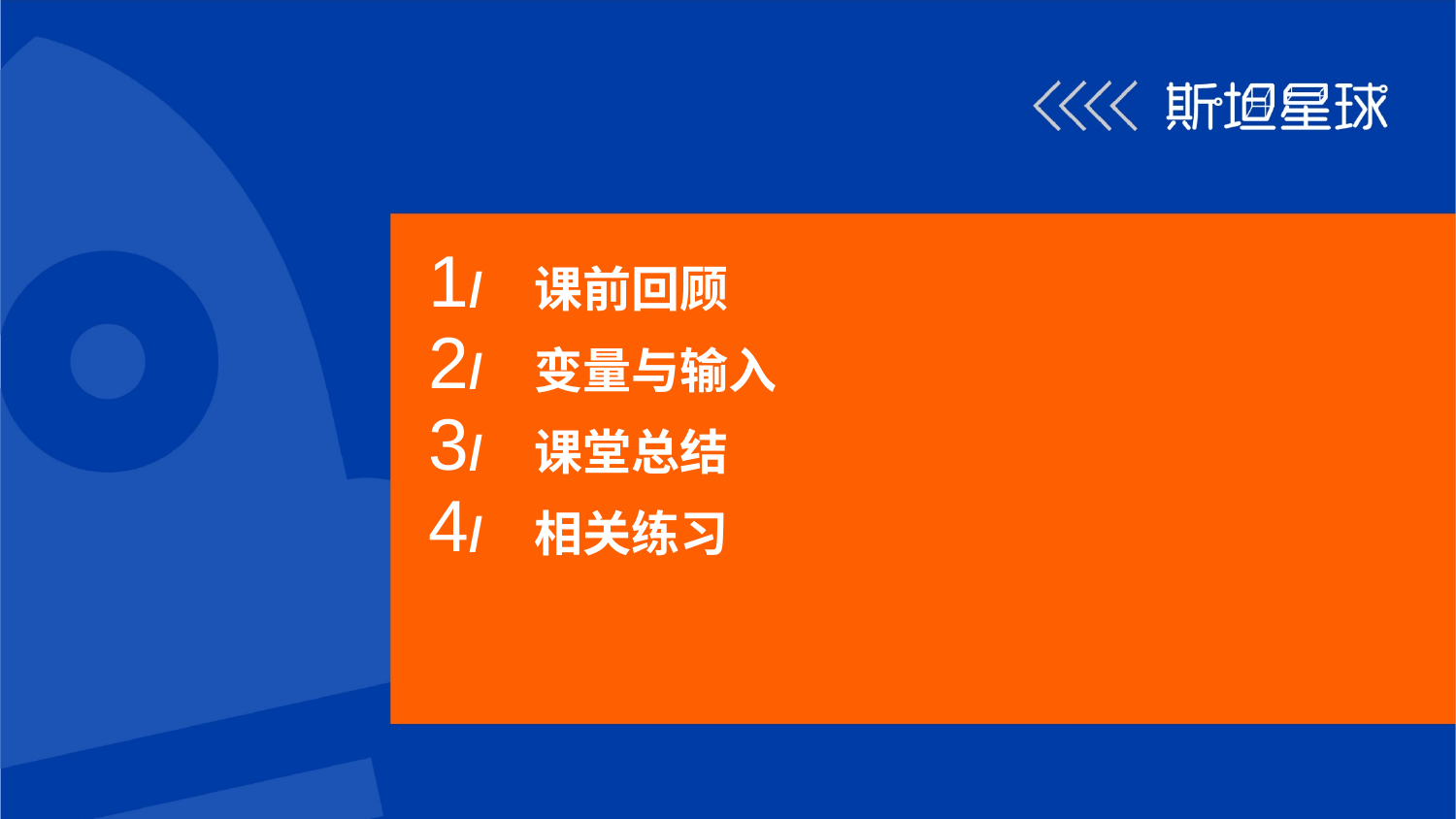

1/   课前回顾
2/   变量与输入
3/   课堂总结
4/   相关练习